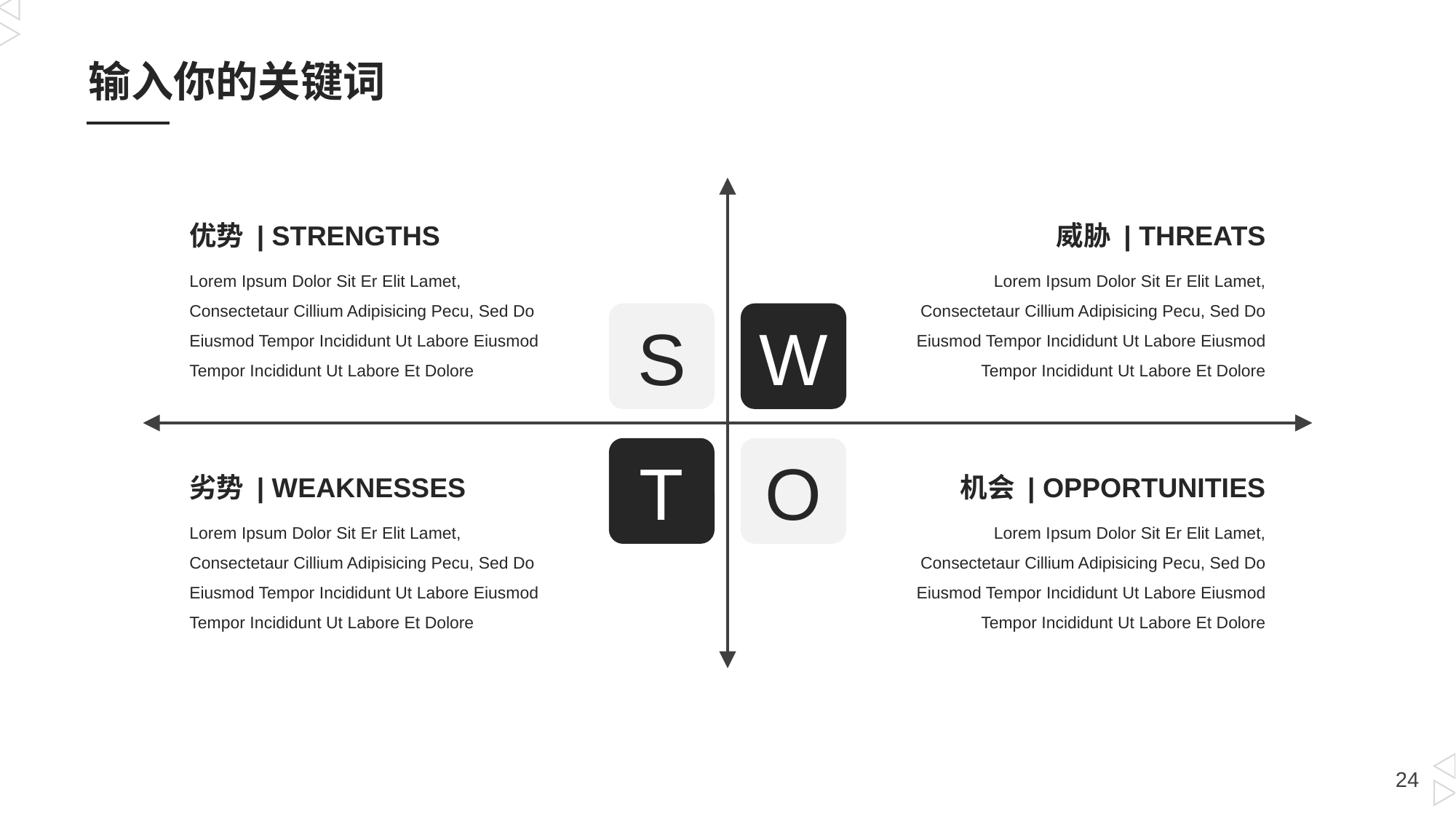

输入你的关键词
优势 | STRENGTHS
Lorem Ipsum Dolor Sit Er Elit Lamet, Consectetaur Cillium Adipisicing Pecu, Sed Do Eiusmod Tempor Incididunt Ut Labore Eiusmod Tempor Incididunt Ut Labore Et Dolore
威胁 | THREATS
Lorem Ipsum Dolor Sit Er Elit Lamet, Consectetaur Cillium Adipisicing Pecu, Sed Do Eiusmod Tempor Incididunt Ut Labore Eiusmod Tempor Incididunt Ut Labore Et Dolore
S
W
T
O
劣势 | WEAKNESSES
Lorem Ipsum Dolor Sit Er Elit Lamet, Consectetaur Cillium Adipisicing Pecu, Sed Do Eiusmod Tempor Incididunt Ut Labore Eiusmod Tempor Incididunt Ut Labore Et Dolore
机会 | OPPORTUNITIES
Lorem Ipsum Dolor Sit Er Elit Lamet, Consectetaur Cillium Adipisicing Pecu, Sed Do Eiusmod Tempor Incididunt Ut Labore Eiusmod Tempor Incididunt Ut Labore Et Dolore